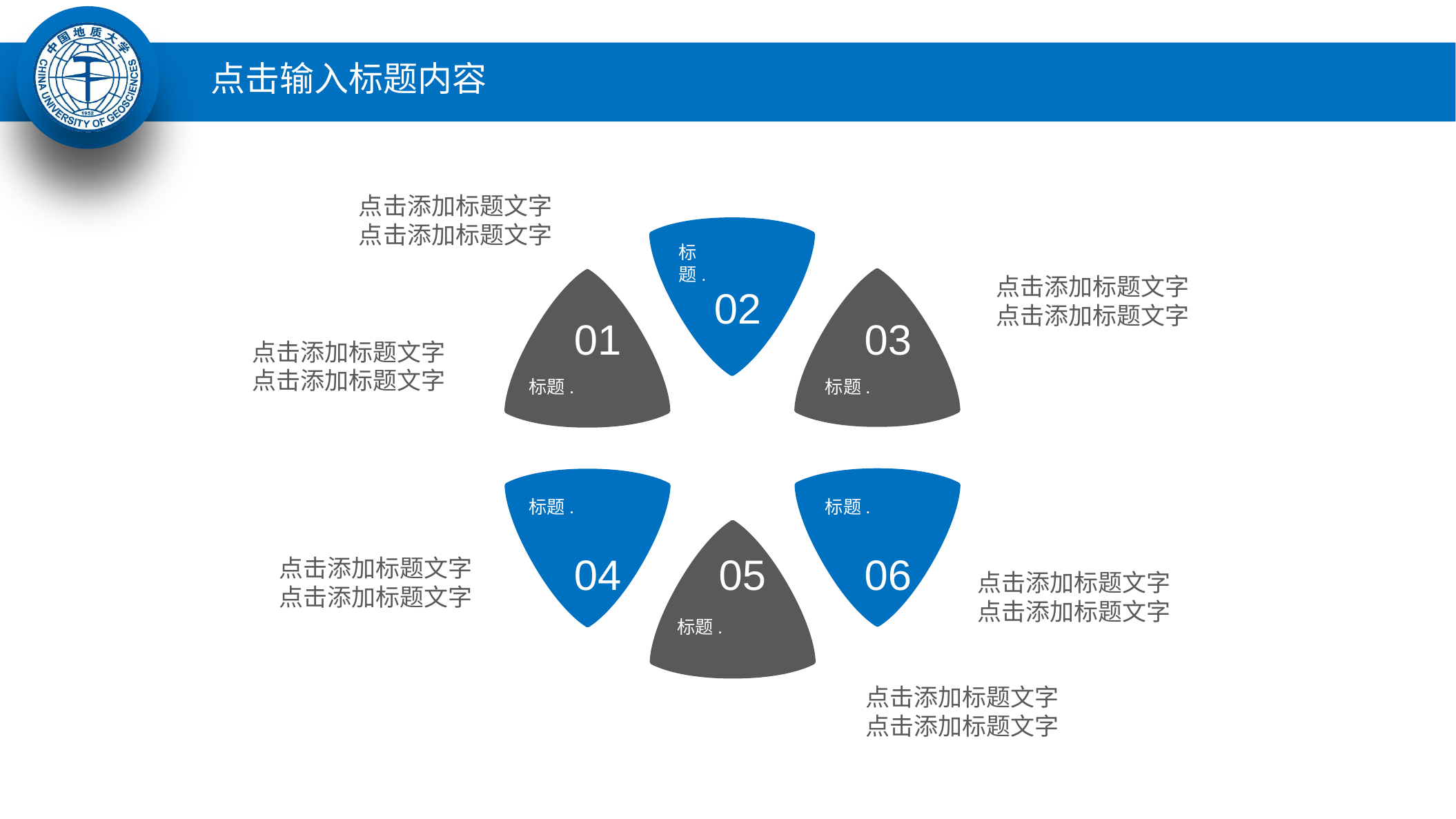

点击输入标题内容
点击添加标题文字
点击添加标题文字

标题.
02
点击添加标题文字
点击添加标题文字

03
标题.

01
标题.
点击添加标题文字
点击添加标题文字

标题.
06

标题.
04

05
标题.
点击添加标题文字
点击添加标题文字
点击添加标题文字
点击添加标题文字
点击添加标题文字
点击添加标题文字